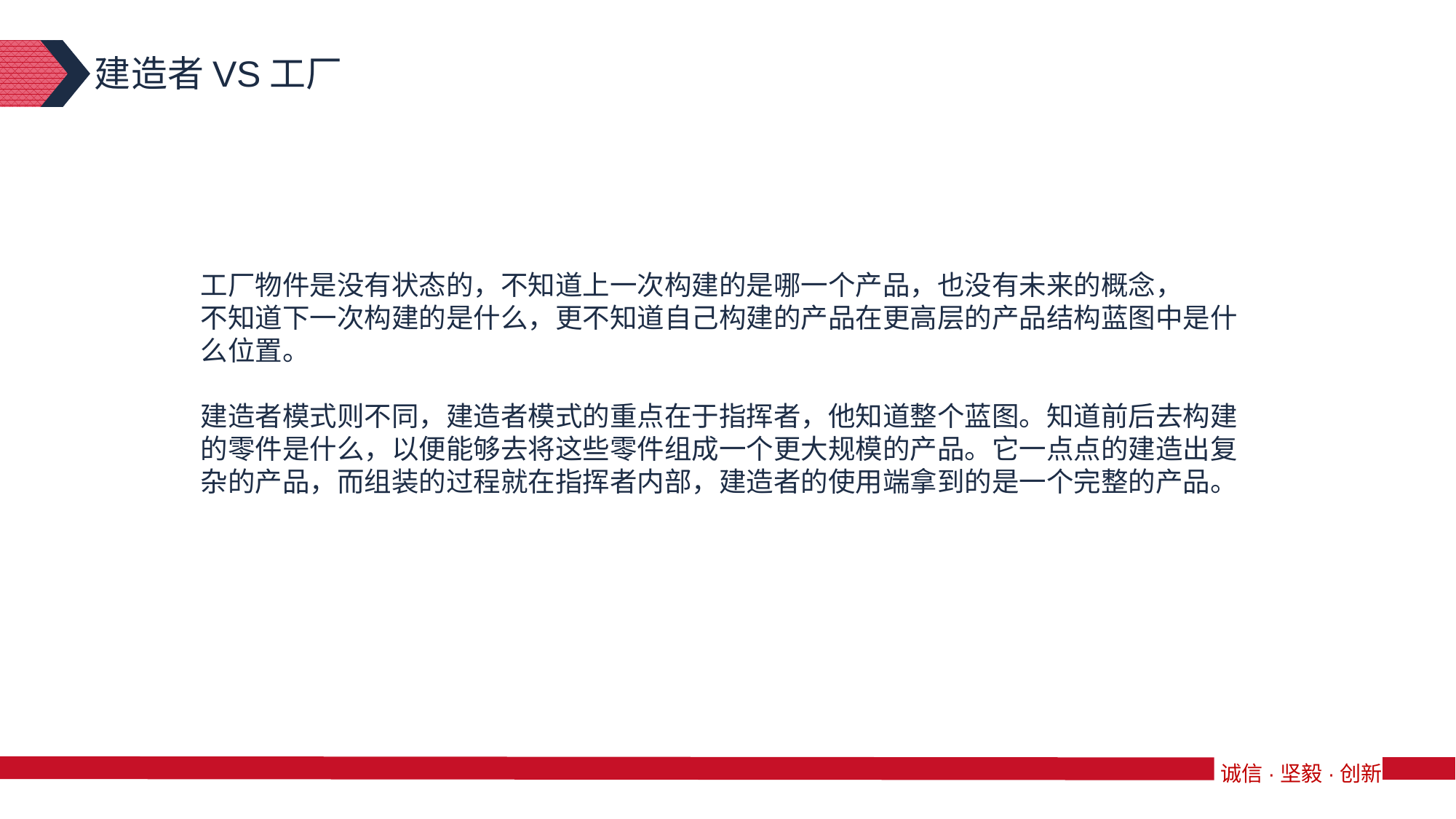

建造者VS工厂
工厂物件是没有状态的，不知道上一次构建的是哪一个产品，也没有未来的概念，
不知道下一次构建的是什么，更不知道自己构建的产品在更高层的产品结构蓝图中是什么位置。

建造者模式则不同，建造者模式的重点在于指挥者，他知道整个蓝图。知道前后去构建的零件是什么，以便能够去将这些零件组成一个更大规模的产品。它一点点的建造出复杂的产品，而组装的过程就在指挥者内部，建造者的使用端拿到的是一个完整的产品。
诚信·坚毅·创新